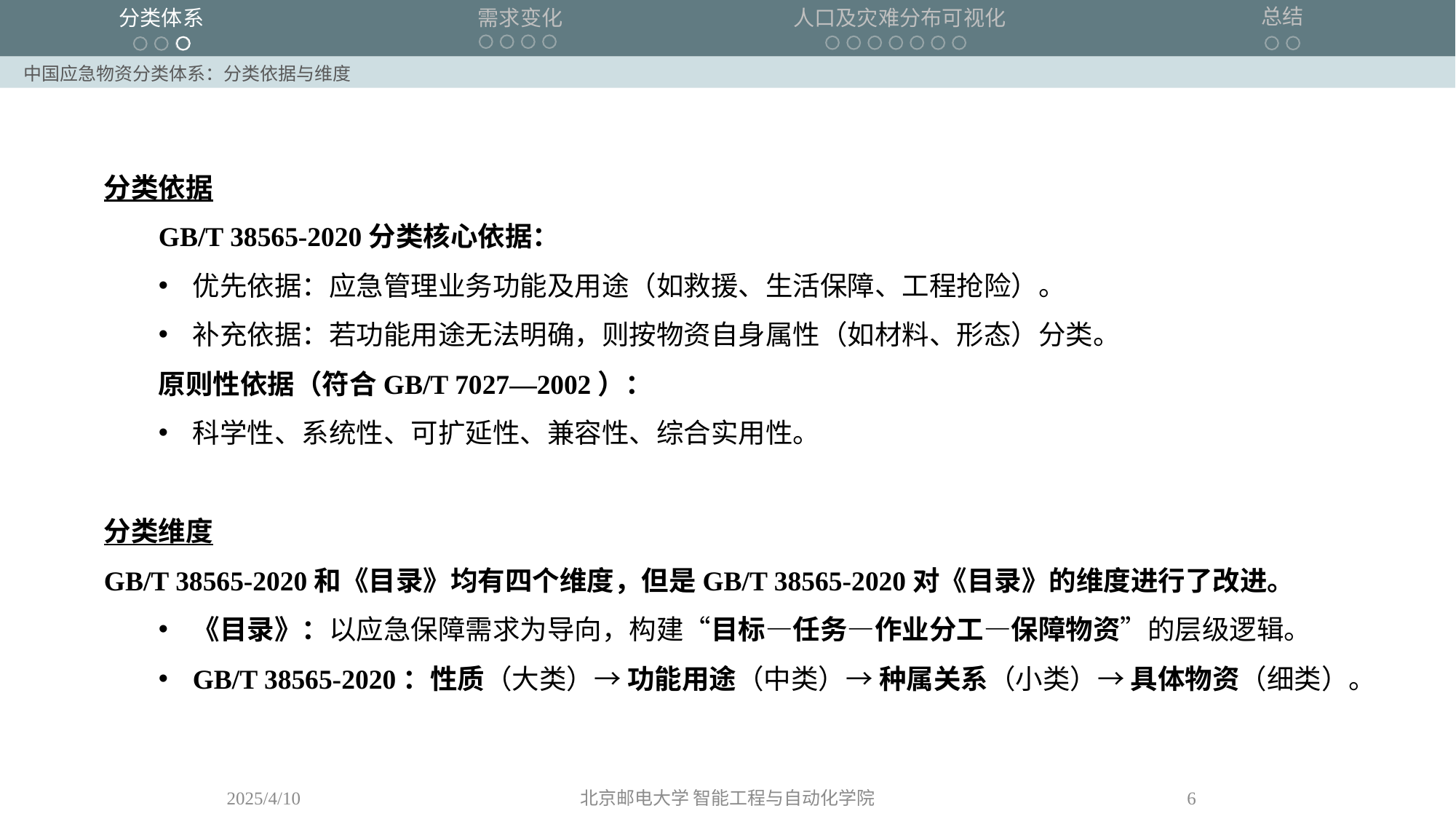

中国应急物资分类体系：分类依据与维度
分类依据
GB/T 38565-2020分类核心依据：
优先依据：应急管理业务功能及用途（如救援、生活保障、工程抢险）。
补充依据：若功能用途无法明确，则按物资自身属性（如材料、形态）分类。
原则性依据（符合GB/T 7027—2002）：
科学性、系统性、可扩延性、兼容性、综合实用性。

分类维度
GB/T 38565-2020和《目录》均有四个维度，但是GB/T 38565-2020对《目录》的维度进行了改进。
《目录》：以应急保障需求为导向，构建“目标—任务—作业分工—保障物资”的层级逻辑。
GB/T 38565-2020：性质（大类）→ 功能用途（中类）→ 种属关系（小类）→ 具体物资（细类）。

2025/4/10
北京邮电大学 智能工程与自动化学院
6